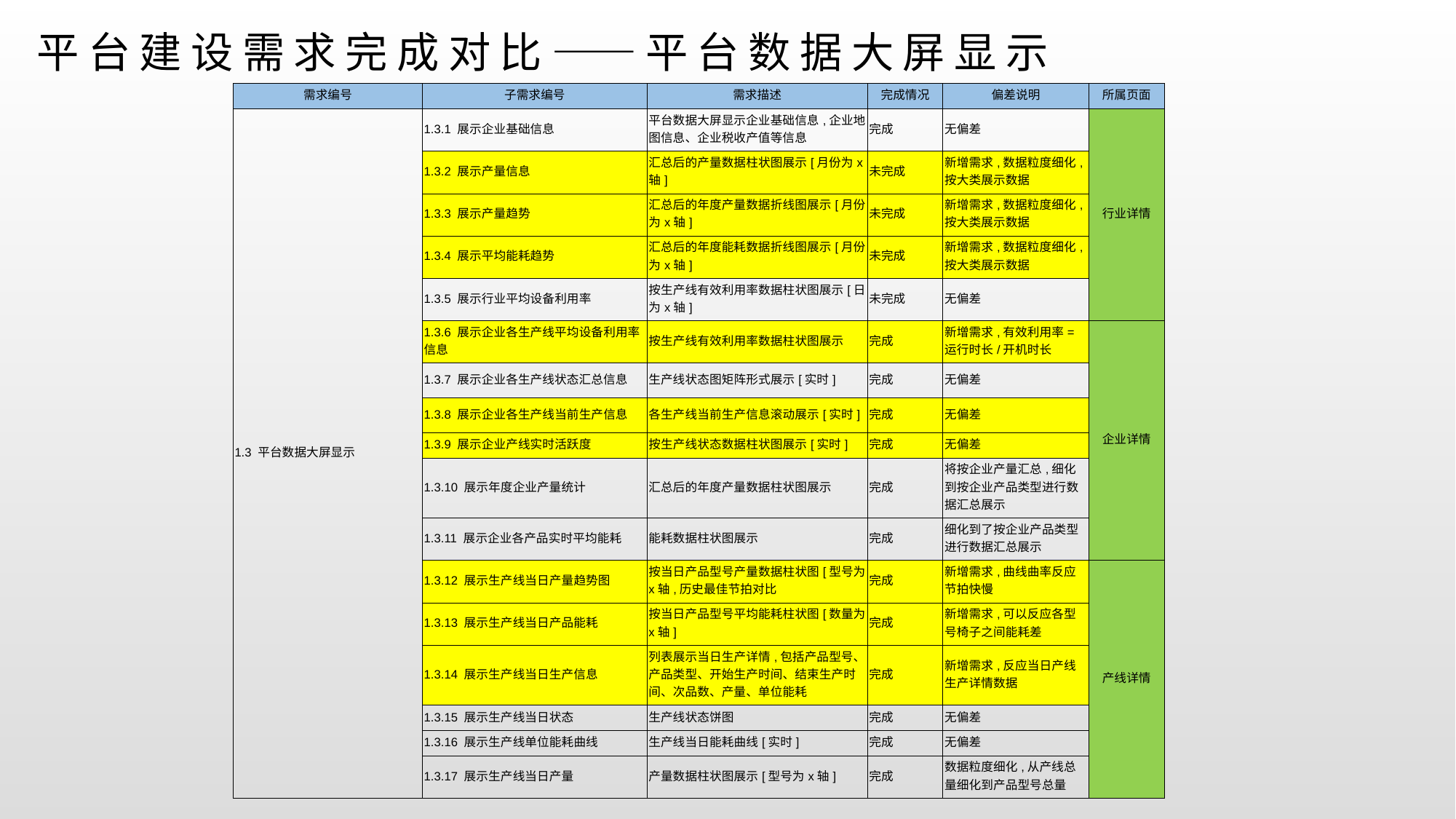

# 平台建设需求完成对比——平台数据大屏显示
| 需求编号 | 子需求编号 | 需求描述 | 完成情况 | 偏差说明 | 所属页面 |
| --- | --- | --- | --- | --- | --- |
| 1.3 平台数据大屏显示 | 1.3.1 展示企业基础信息 | 平台数据大屏显示企业基础信息,企业地图信息、企业税收产值等信息 | 完成 | 无偏差 | 行业详情 |
|  | 1.3.2 展示产量信息 | 汇总后的产量数据柱状图展示[月份为x轴] | 未完成 | 新增需求,数据粒度细化,按大类展示数据 |  |
|  | 1.3.3 展示产量趋势 | 汇总后的年度产量数据折线图展示[月份为x轴] | 未完成 | 新增需求,数据粒度细化,按大类展示数据 |  |
|  | 1.3.4 展示平均能耗趋势 | 汇总后的年度能耗数据折线图展示[月份为x轴] | 未完成 | 新增需求,数据粒度细化,按大类展示数据 |  |
|  | 1.3.5 展示行业平均设备利用率 | 按生产线有效利用率数据柱状图展示[日为x轴] | 未完成 | 无偏差 |  |
|  | 1.3.6 展示企业各生产线平均设备利用率信息 | 按生产线有效利用率数据柱状图展示 | 完成 | 新增需求,有效利用率=运行时长/开机时长 | 企业详情 |
|  | 1.3.7 展示企业各生产线状态汇总信息 | 生产线状态图矩阵形式展示[实时] | 完成 | 无偏差 |  |
|  | 1.3.8 展示企业各生产线当前生产信息 | 各生产线当前生产信息滚动展示[实时] | 完成 | 无偏差 |  |
|  | 1.3.9 展示企业产线实时活跃度 | 按生产线状态数据柱状图展示[实时] | 完成 | 无偏差 |  |
|  | 1.3.10 展示年度企业产量统计 | 汇总后的年度产量数据柱状图展示 | 完成 | 将按企业产量汇总,细化到按企业产品类型进行数据汇总展示 |  |
|  | 1.3.11 展示企业各产品实时平均能耗 | 能耗数据柱状图展示 | 完成 | 细化到了按企业产品类型进行数据汇总展示 |  |
|  | 1.3.12 展示生产线当日产量趋势图 | 按当日产品型号产量数据柱状图[型号为x轴,历史最佳节拍对比 | 完成 | 新增需求,曲线曲率反应节拍快慢 | 产线详情 |
|  | 1.3.13 展示生产线当日产品能耗 | 按当日产品型号平均能耗柱状图[数量为x轴] | 完成 | 新增需求,可以反应各型号椅子之间能耗差 |  |
|  | 1.3.14 展示生产线当日生产信息 | 列表展示当日生产详情,包括产品型号、产品类型、开始生产时间、结束生产时间、次品数、产量、单位能耗 | 完成 | 新增需求,反应当日产线生产详情数据 |  |
|  | 1.3.15 展示生产线当日状态 | 生产线状态饼图 | 完成 | 无偏差 |  |
|  | 1.3.16 展示生产线单位能耗曲线 | 生产线当日能耗曲线[实时] | 完成 | 无偏差 |  |
|  | 1.3.17 展示生产线当日产量 | 产量数据柱状图展示[型号为x轴] | 完成 | 数据粒度细化,从产线总量细化到产品型号总量 |  |